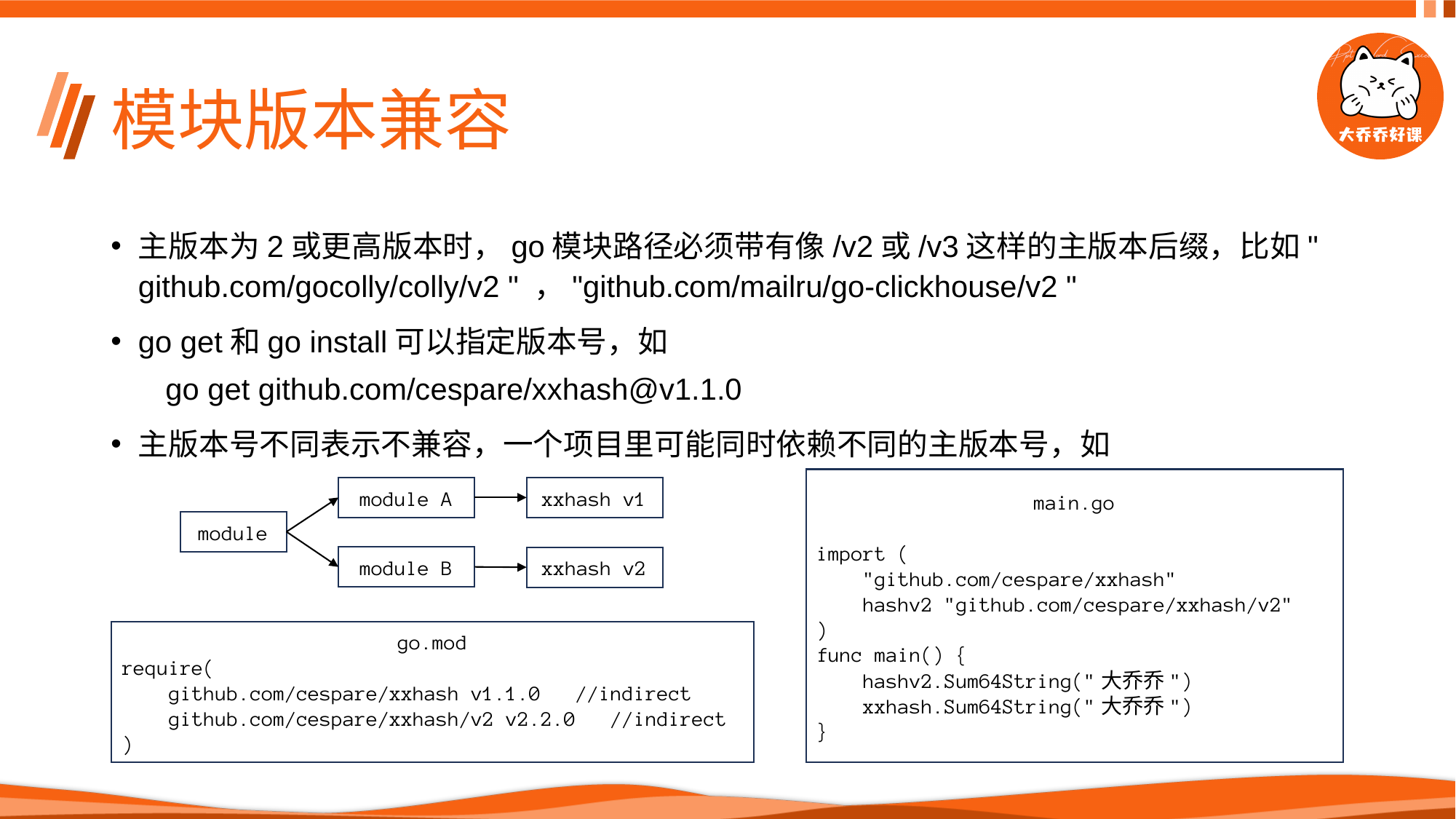

# 模块版本兼容
主版本为2或更高版本时，go模块路径必须带有像/v2或/v3这样的主版本后缀，比如" github.com/gocolly/colly/v2 " ，"github.com/mailru/go-clickhouse/v2 "
go get和go install可以指定版本号，如
go get github.com/cespare/xxhash@v1.1.0
主版本号不同表示不兼容，一个项目里可能同时依赖不同的主版本号，如
main.go

import (
    "github.com/cespare/xxhash"
    hashv2 "github.com/cespare/xxhash/v2"
)
func main() {
    hashv2.Sum64String("大乔乔")
    xxhash.Sum64String("大乔乔")
}
module A
xxhash v1
module
module B
xxhash v2
go.mod
require(
    github.com/cespare/xxhash v1.1.0   //indirect
    github.com/cespare/xxhash/v2 v2.2.0   //indirect
)